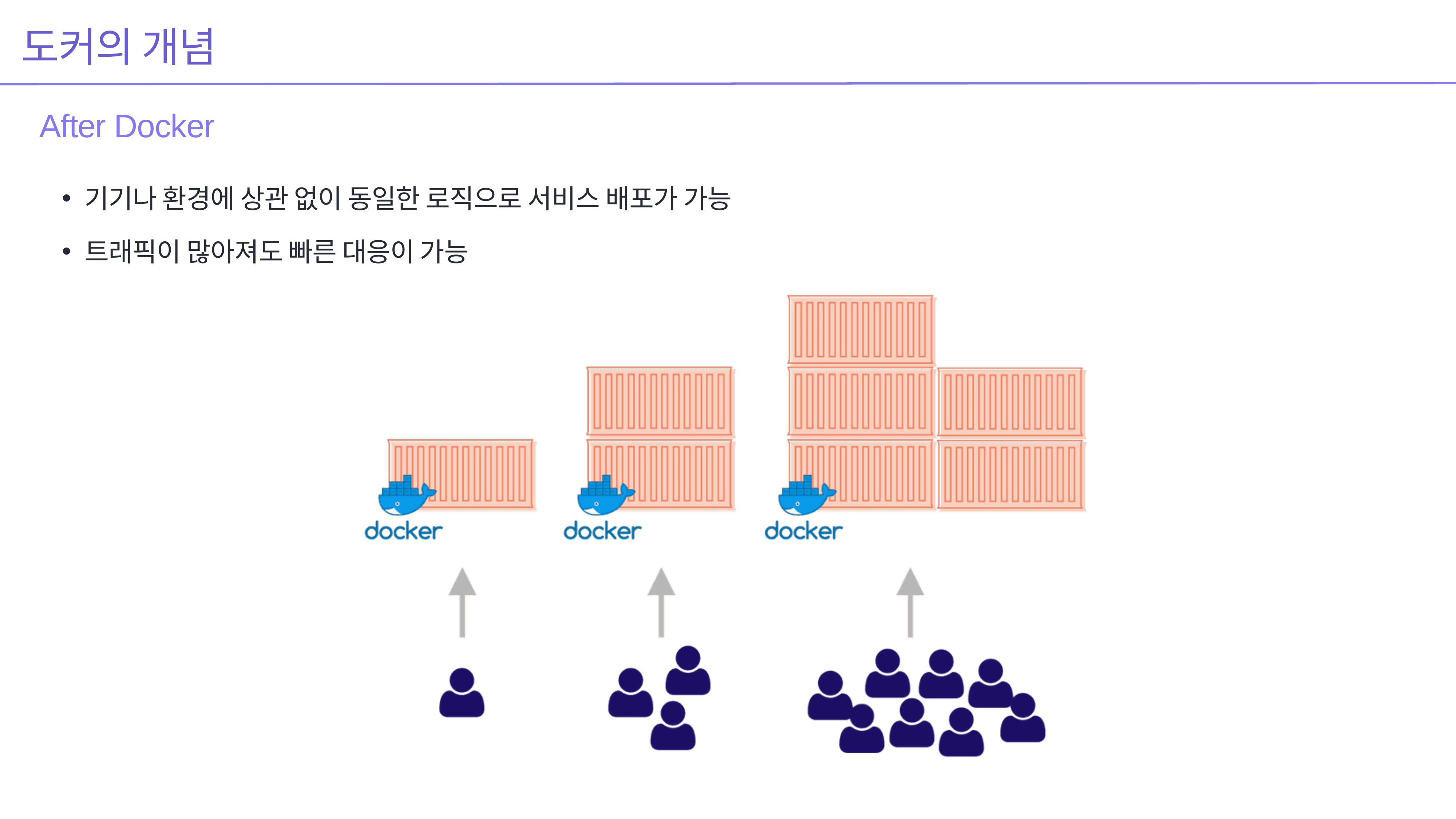

도커의 개념

After Docker
기기나 환경에 상관 없이 동일한 로직으로 서비스 배포가 가능
트래픽이 많아져도 빠른 대응이 가능